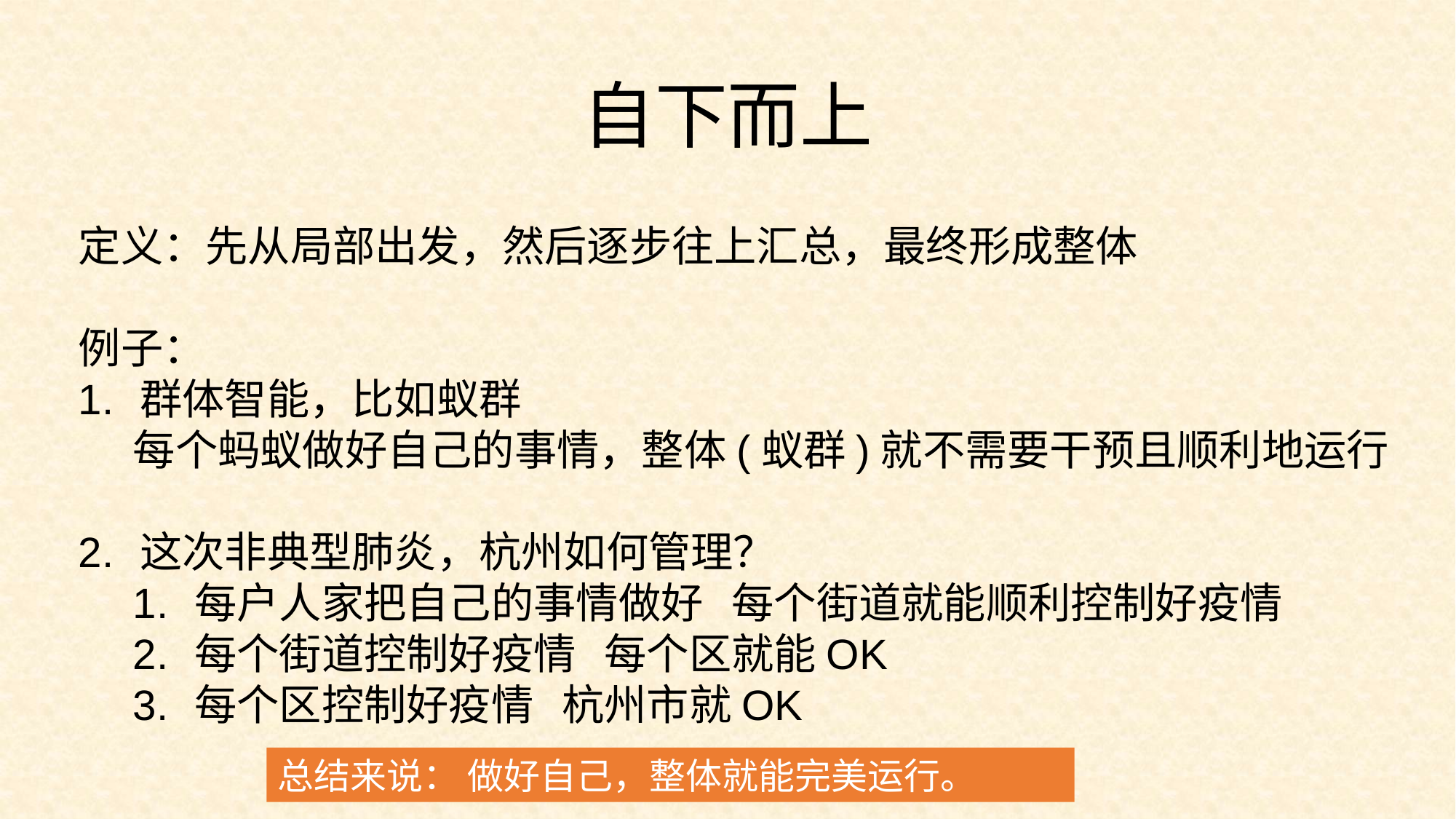

自下而上
定义：先从局部出发，然后逐步往上汇总，最终形成整体

例子：
群体智能，比如蚁群
每个蚂蚁做好自己的事情，整体(蚁群)就不需要干预且顺利地运行

这次非典型肺炎，杭州如何管理？
每户人家把自己的事情做好   每个街道就能顺利控制好疫情
每个街道控制好疫情   每个区就能OK
每个区控制好疫情   杭州市就OK
总结来说： 做好自己，整体就能完美运行。